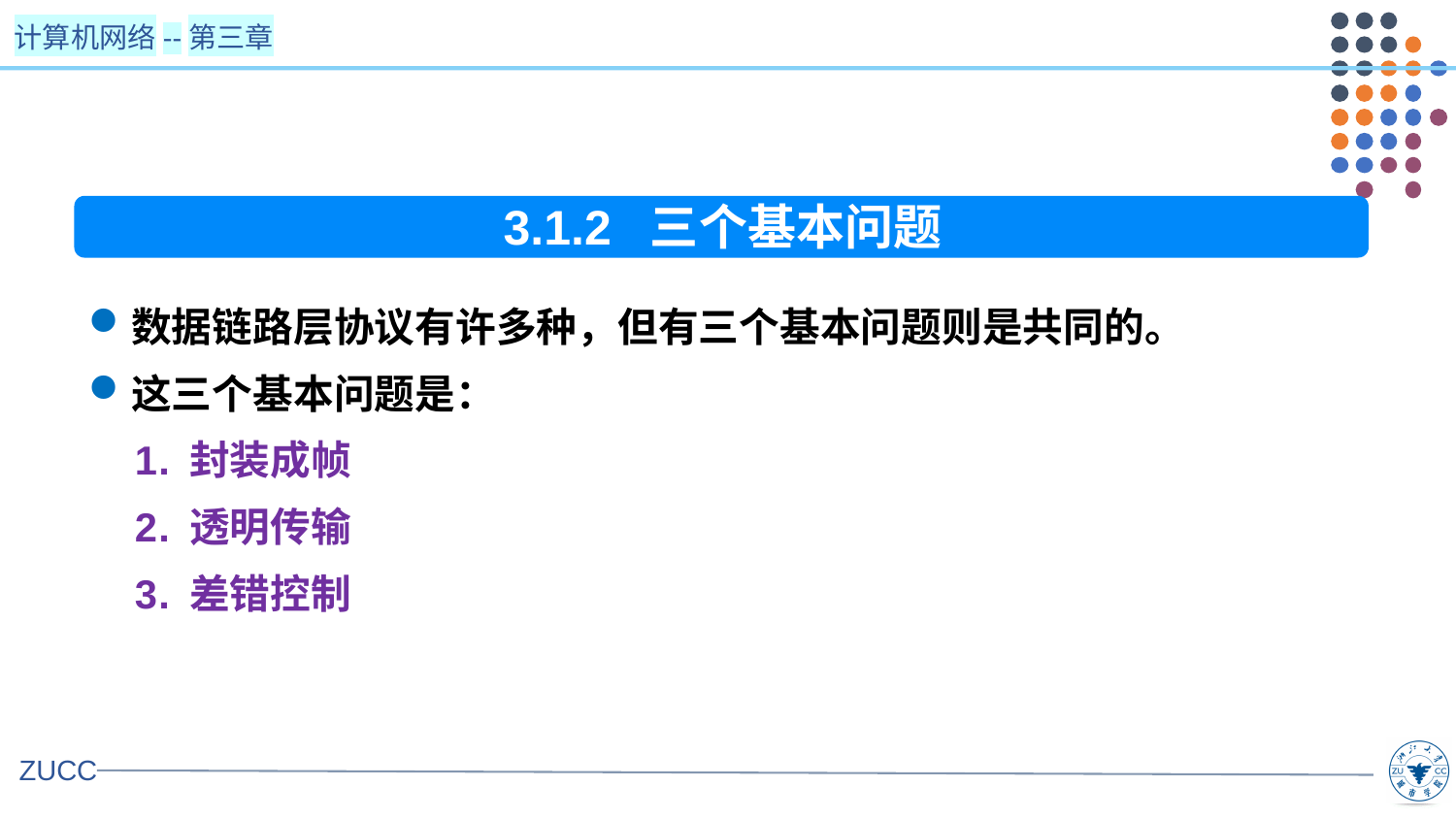

3.1.2  三个基本问题

数据链路层协议有许多种，但有三个基本问题则是共同的。
这三个基本问题是：
封装成帧
透明传输
差错控制